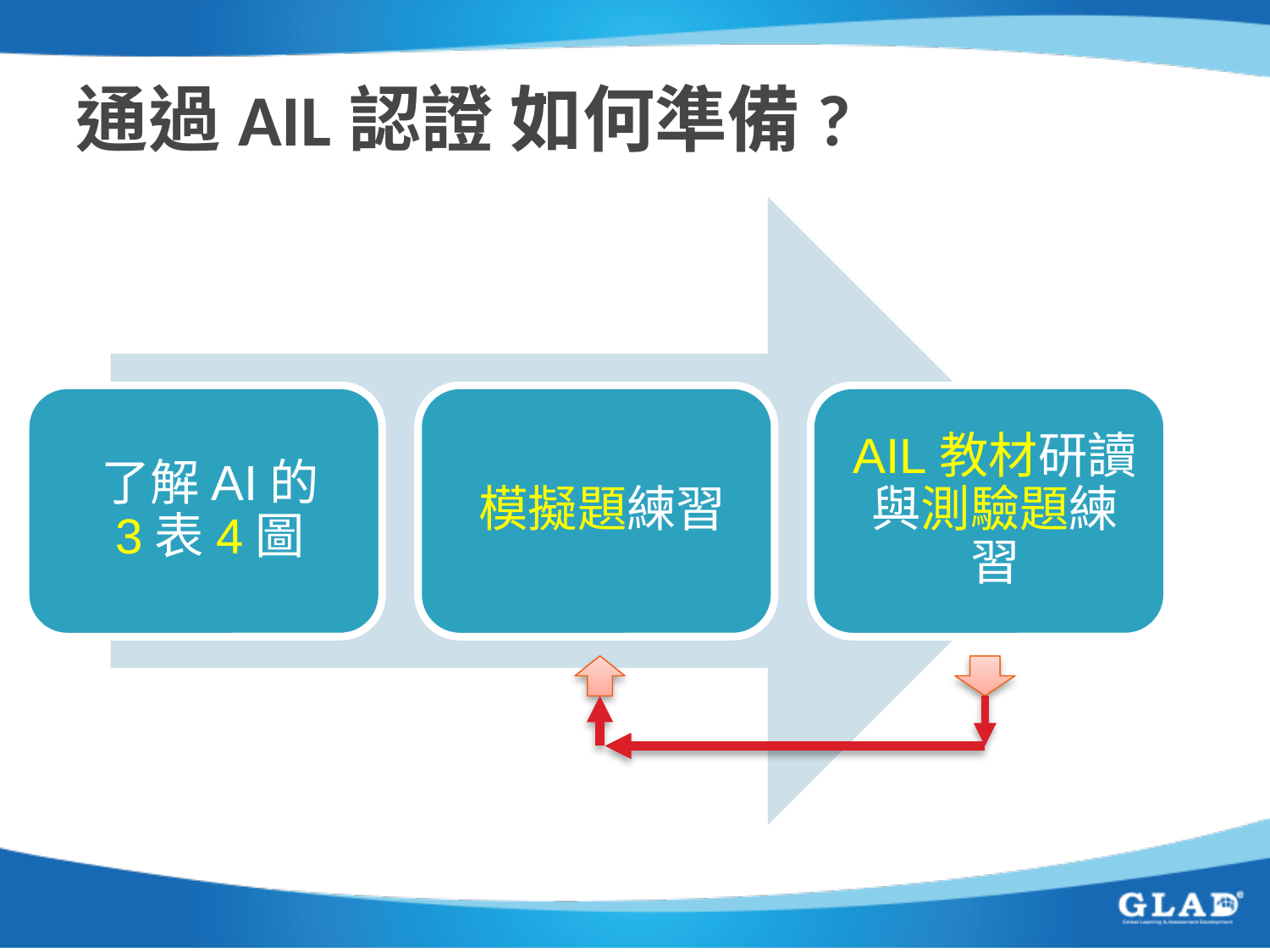

# 通過AIL認證 如何準備?
了解AI的
3表4圖
模擬題練習
AIL教材研讀與測驗題練習